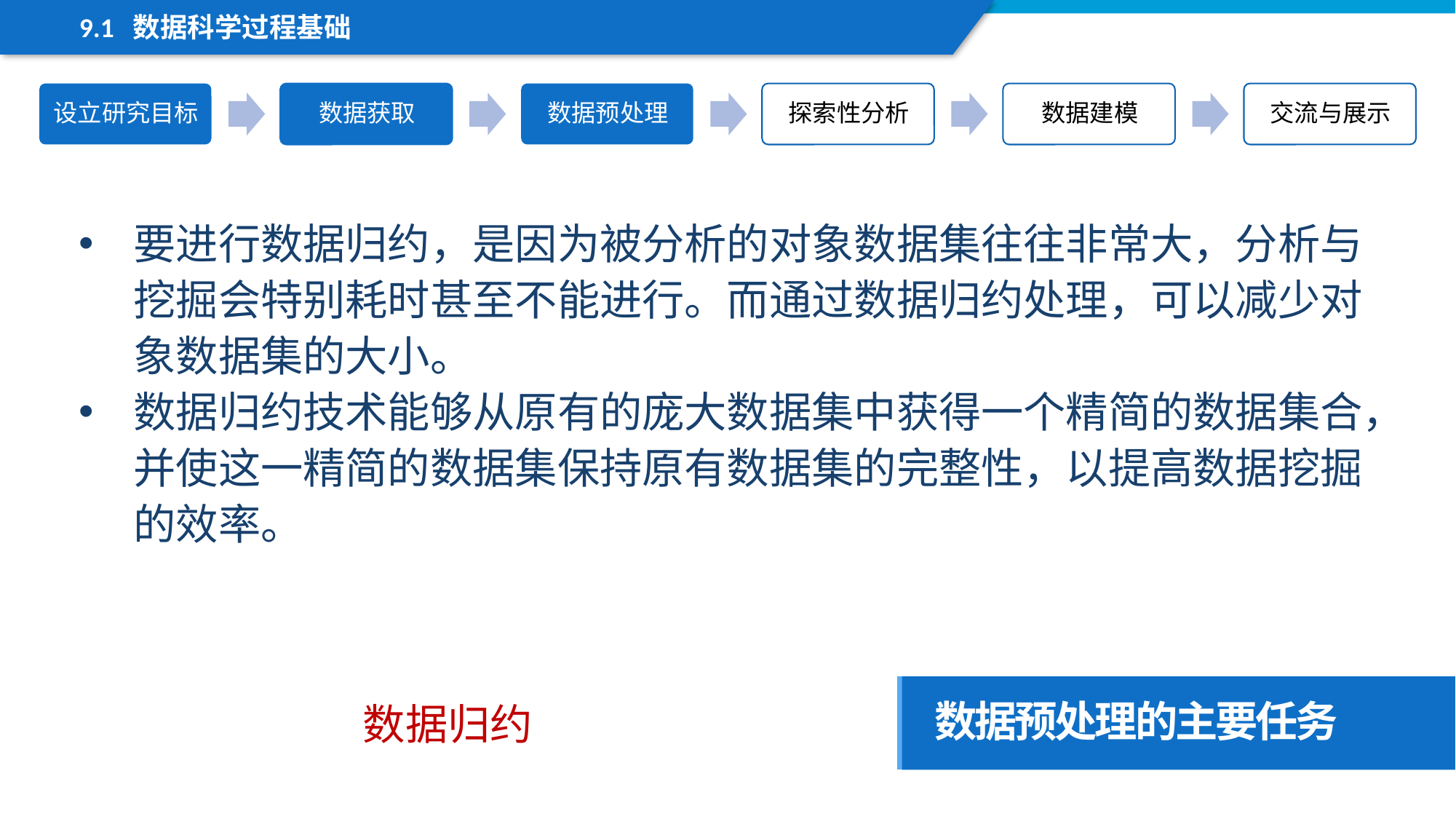

9.1  数据科学过程基础
设立研究目标

数据获取

数据预处理

探索性分析

数据建模

交流与展示
要进行数据归约，是因为被分析的对象数据集往往非常大，分析与挖掘会特别耗时甚至不能进行。而通过数据归约处理，可以减少对象数据集的大小。
数据归约技术能够从原有的庞大数据集中获得一个精简的数据集合，并使这一精简的数据集保持原有数据集的完整性，以提高数据挖掘的效率。

数据预处理的主要任务
数据归约